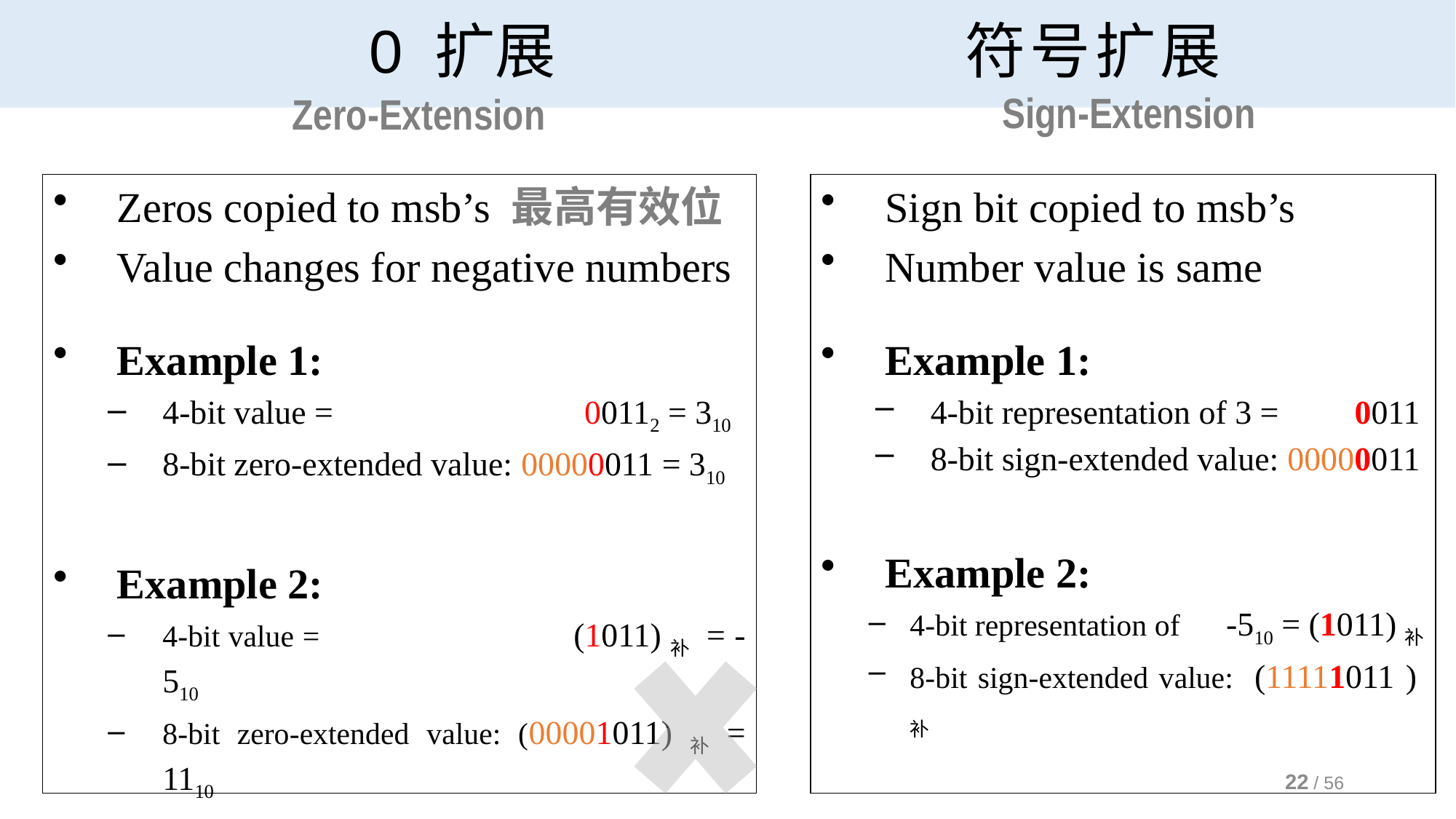

# 0 扩展                             符号扩展
Sign-Extension
Zero-Extension
Zeros copied to msb’s 最高有效位
Value changes for negative numbers

Example 1:
4-bit value =                              00112 = 310
8-bit zero-extended value: 00000011 = 310

Example 2:
4-bit value =                              (1011)补 = -510
8-bit zero-extended value: (00001011)补= 1110

Sign bit copied to msb’s
Number value is same

Example 1:
4-bit representation of 3 =         0011
8-bit sign-extended value: 00000011

Example 2:
4-bit representation of      -510 = (1011)补
8-bit sign-extended value:  (11111011 )补

22 / 56